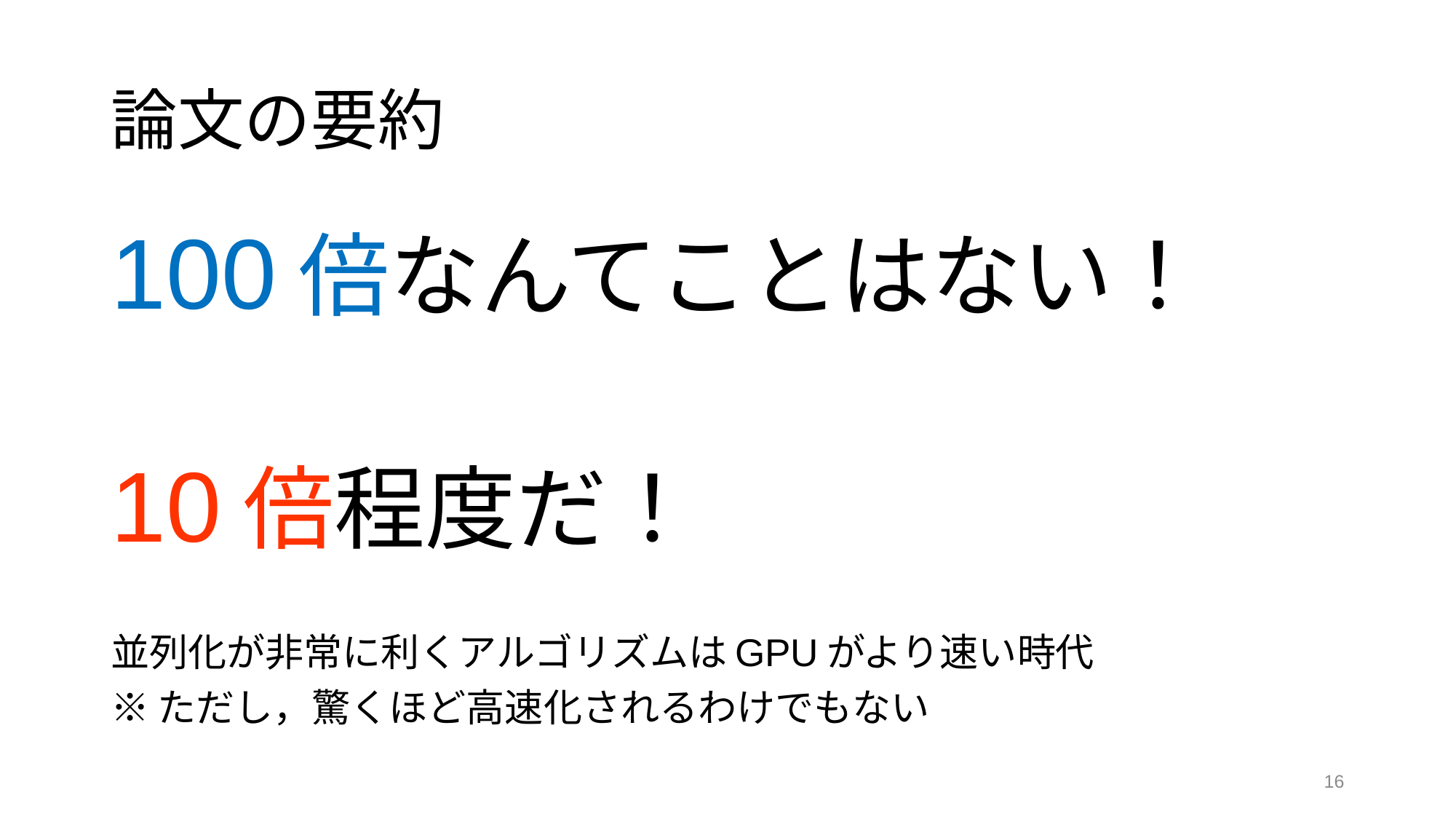

# 論文の要約
100倍なんてことはない！

10倍程度だ！

並列化が非常に利くアルゴリズムはGPUがより速い時代
※ただし，驚くほど高速化されるわけでもない
16